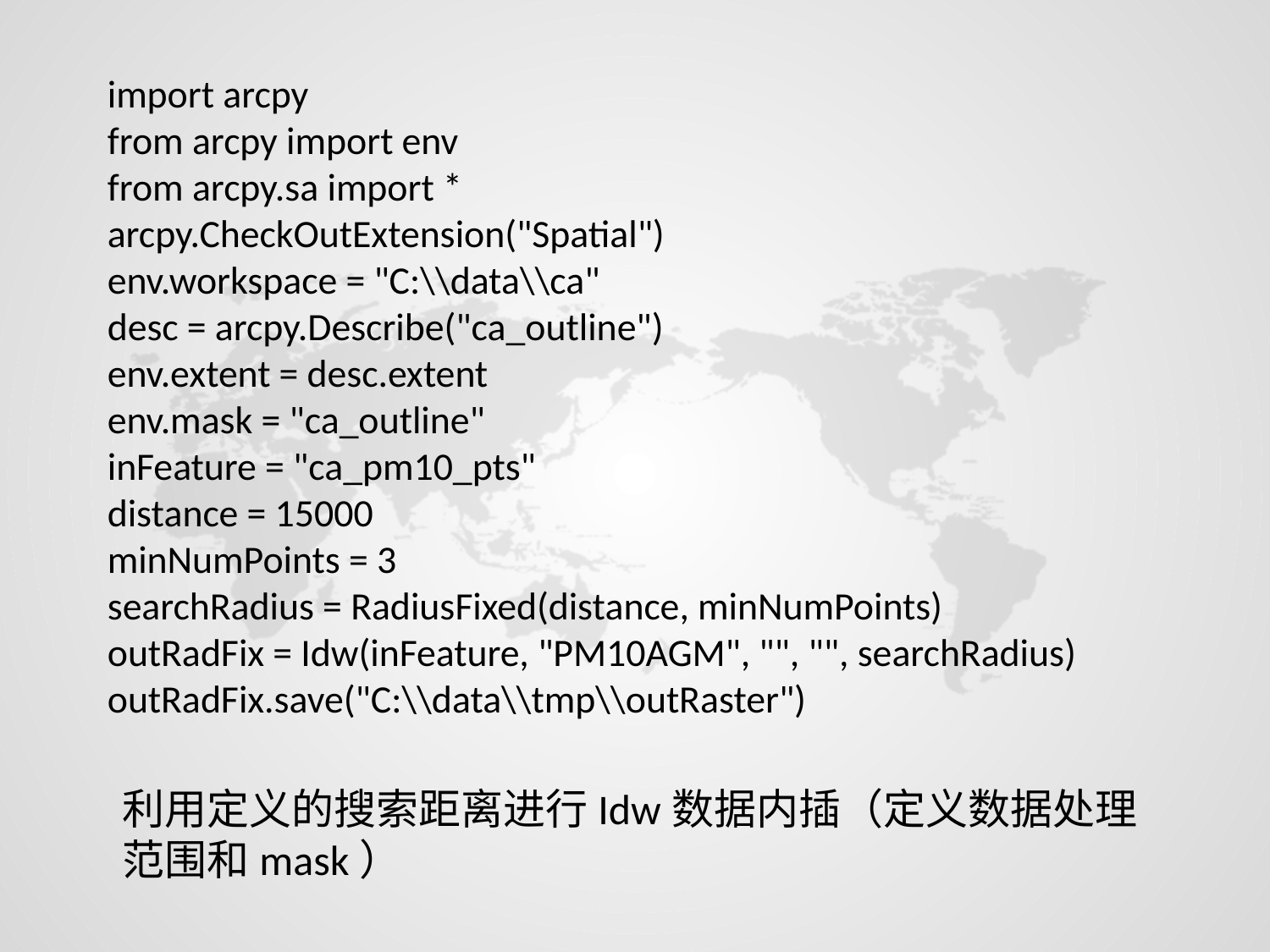

import arcpy
from arcpy import env
from arcpy.sa import *
arcpy.CheckOutExtension("Spatial")
env.workspace = "C:\\data\\ca"
desc = arcpy.Describe("ca_outline")
env.extent = desc.extent
env.mask = "ca_outline"
inFeature = "ca_pm10_pts"
distance = 15000
minNumPoints = 3
searchRadius = RadiusFixed(distance, minNumPoints)
outRadFix = Idw(inFeature, "PM10AGM", "", "", searchRadius)
outRadFix.save("C:\\data\\tmp\\outRaster")

利用定义的搜索距离进行Idw数据内插（定义数据处理范围和mask）